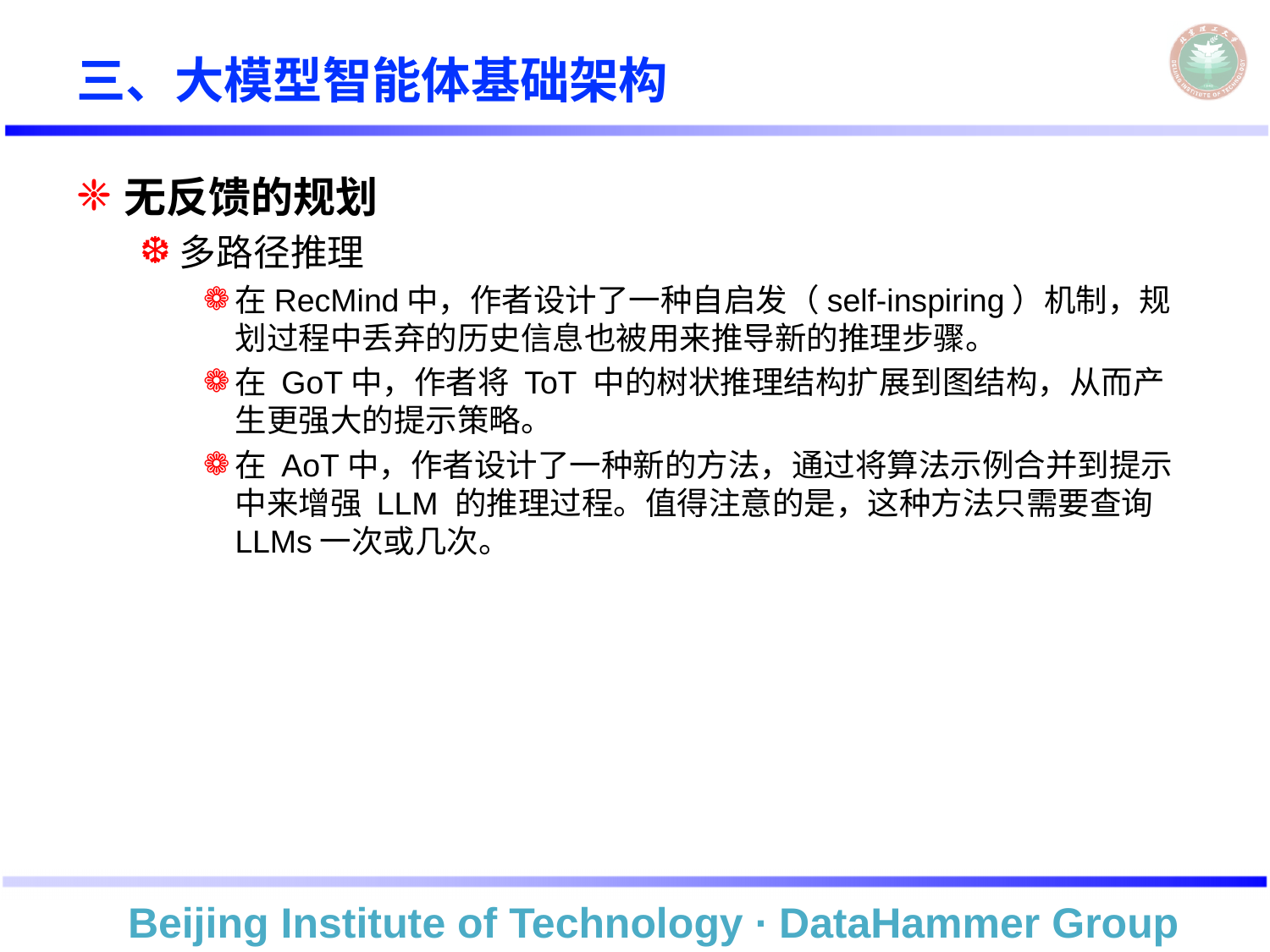

# 三、大模型智能体基础架构
无反馈的规划
多路径推理
在RecMind中，作者设计了一种自启发（self-inspiring）机制，规划过程中丢弃的历史信息也被用来推导新的推理步骤。
在 GoT中，作者将 ToT 中的树状推理结构扩展到图结构，从而产生更强大的提示策略。
在 AoT中，作者设计了一种新的方法，通过将算法示例合并到提示中来增强 LLM 的推理过程。值得注意的是，这种方法只需要查询LLMs一次或几次。